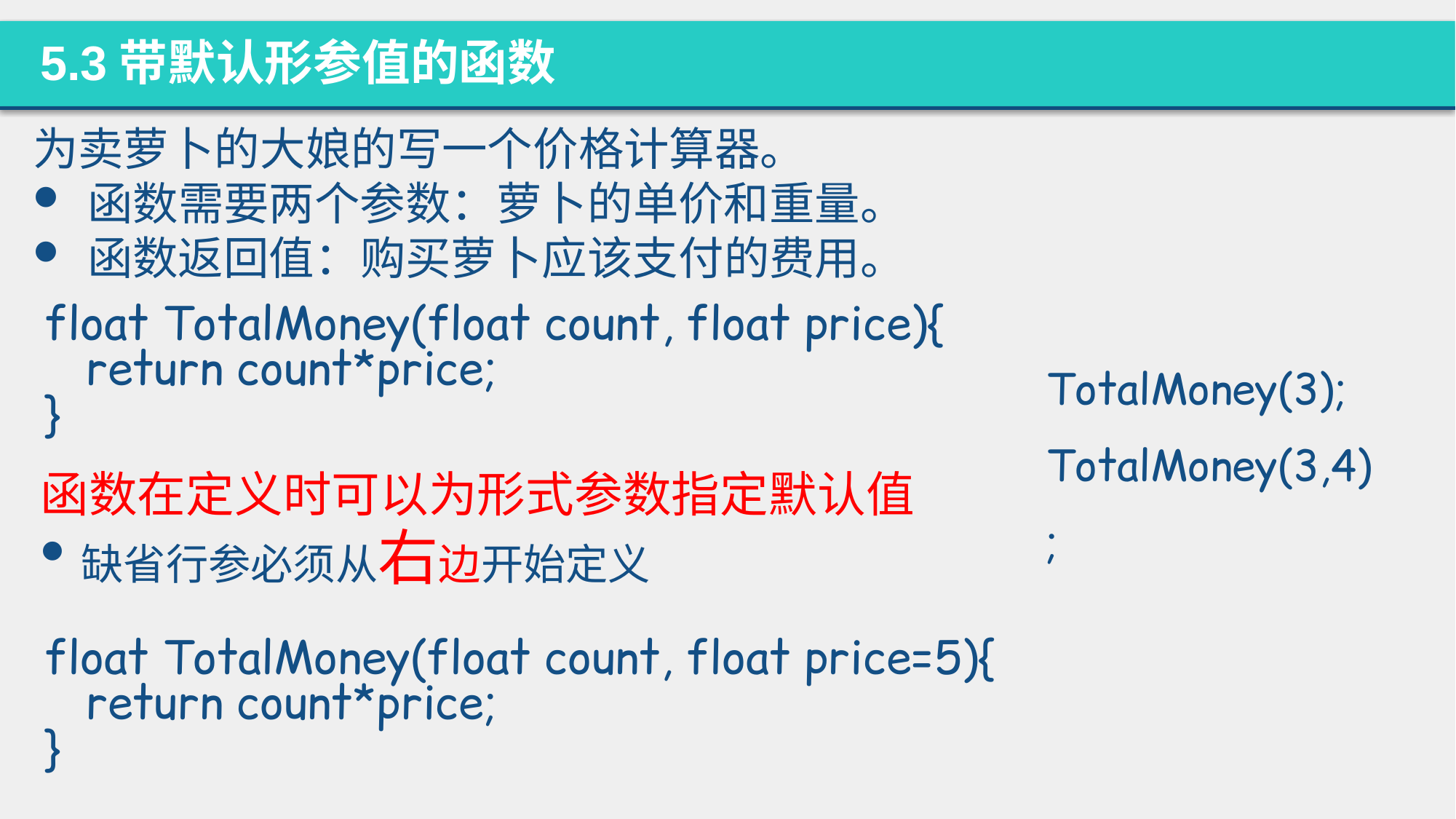

5.3带默认形参值的函数
为卖萝卜的大娘的写一个价格计算器。
函数需要两个参数：萝卜的单价和重量。
函数返回值：购买萝卜应该支付的费用。
float TotalMoney(float count, float price){
   return count*price;
}
TotalMoney(3);
TotalMoney(3,4);
函数在定义时可以为形式参数指定默认值
缺省行参必须从右边开始定义
float TotalMoney(float count, float price=5){
   return count*price;
}